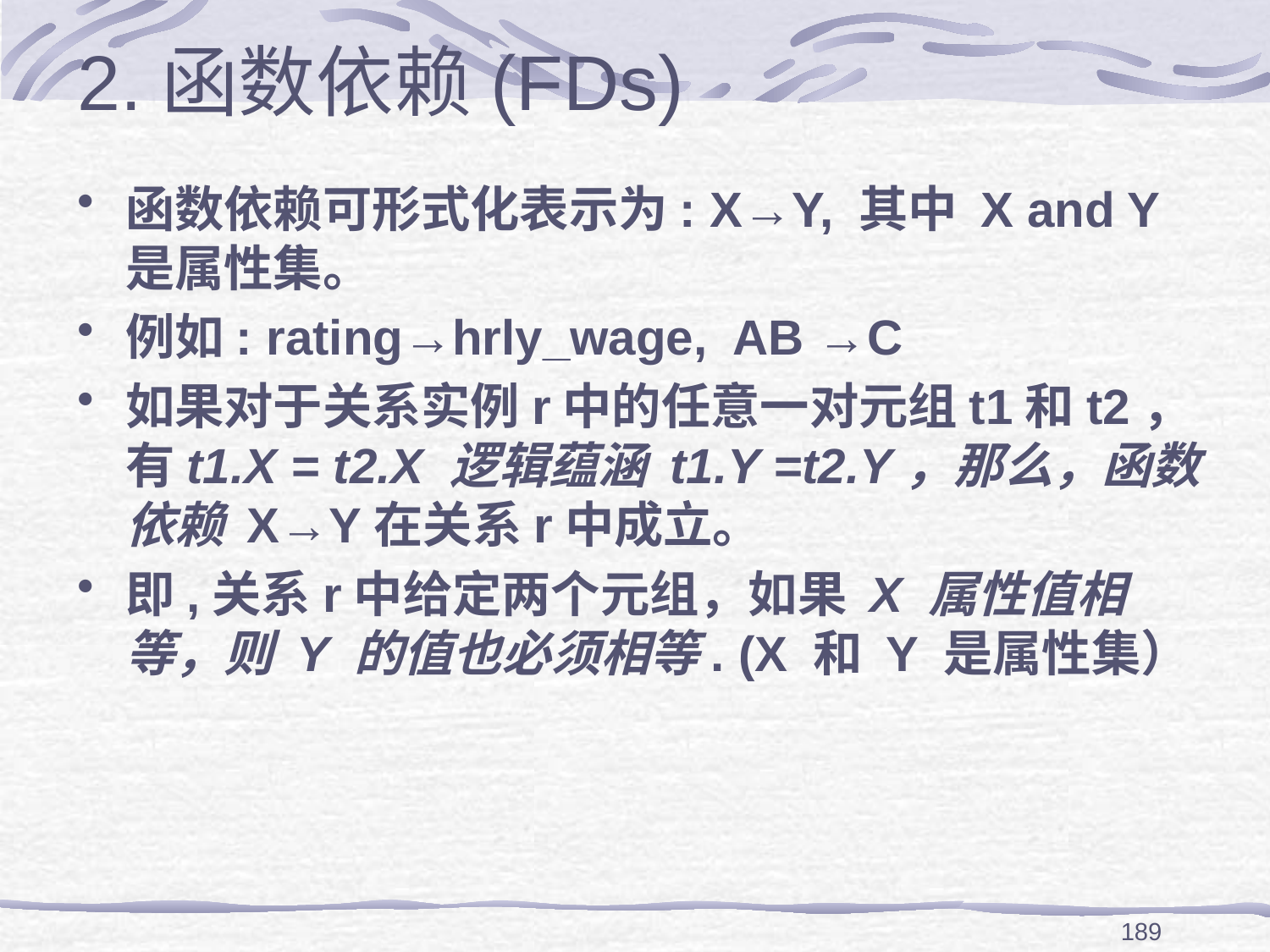

# 2.函数依赖(FDs)
函数依赖可形式化表示为: X→Y, 其中 X and Y 是属性集。
例如: rating→hrly_wage,  AB →C
如果对于关系实例r中的任意一对元组t1和t2，有t1.X = t2.X 逻辑蕴涵 t1.Y =t2.Y，那么，函数依赖 X→Y在关系r中成立。
即,关系r中给定两个元组，如果 X 属性值相等，则 Y 的值也必须相等. (X 和 Y 是属性集）
189